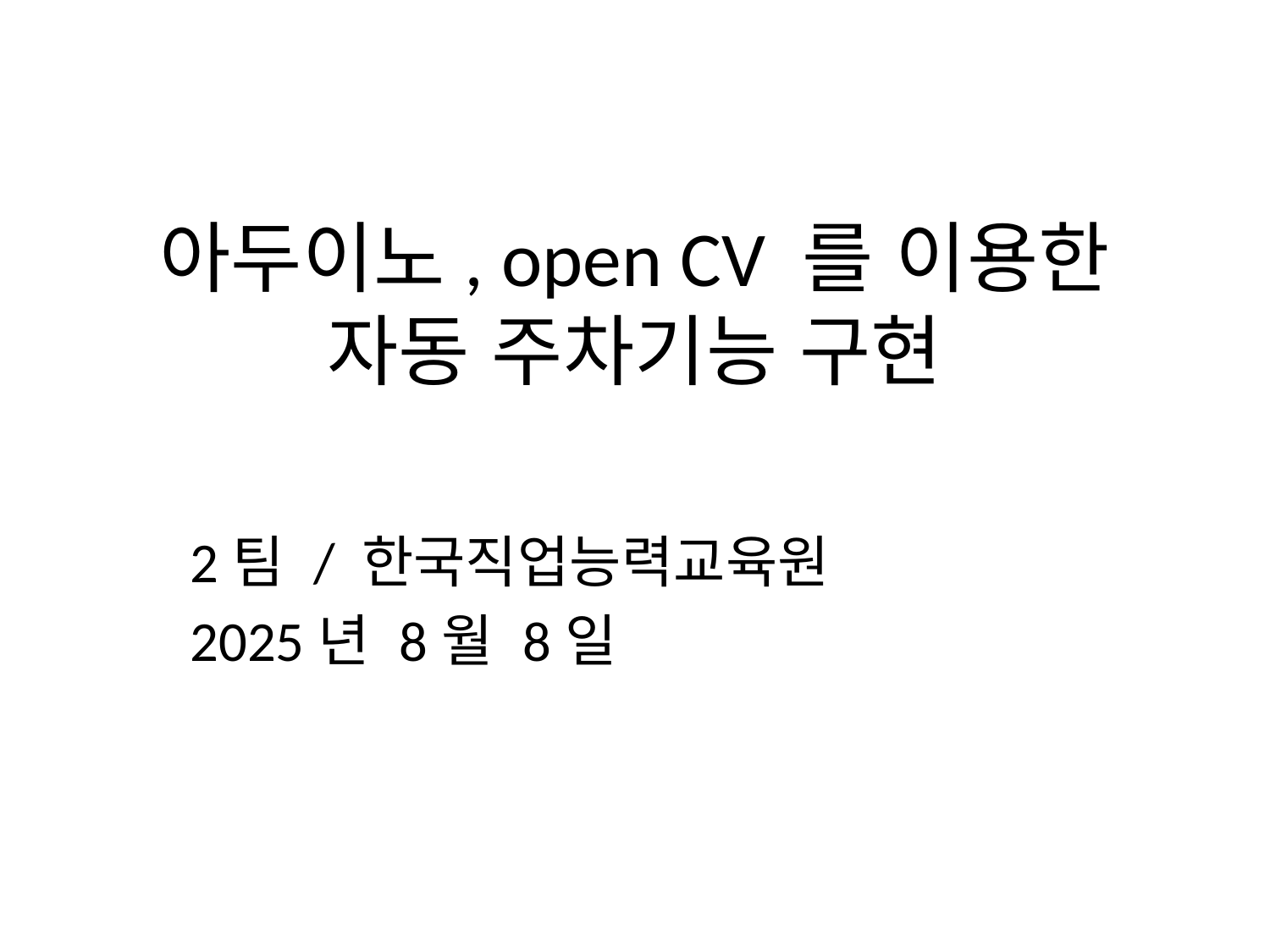

아두이노, open CV 를 이용한 자동 주차기능 구현
2팀 / 한국직업능력교육원
2025년 8월 8일